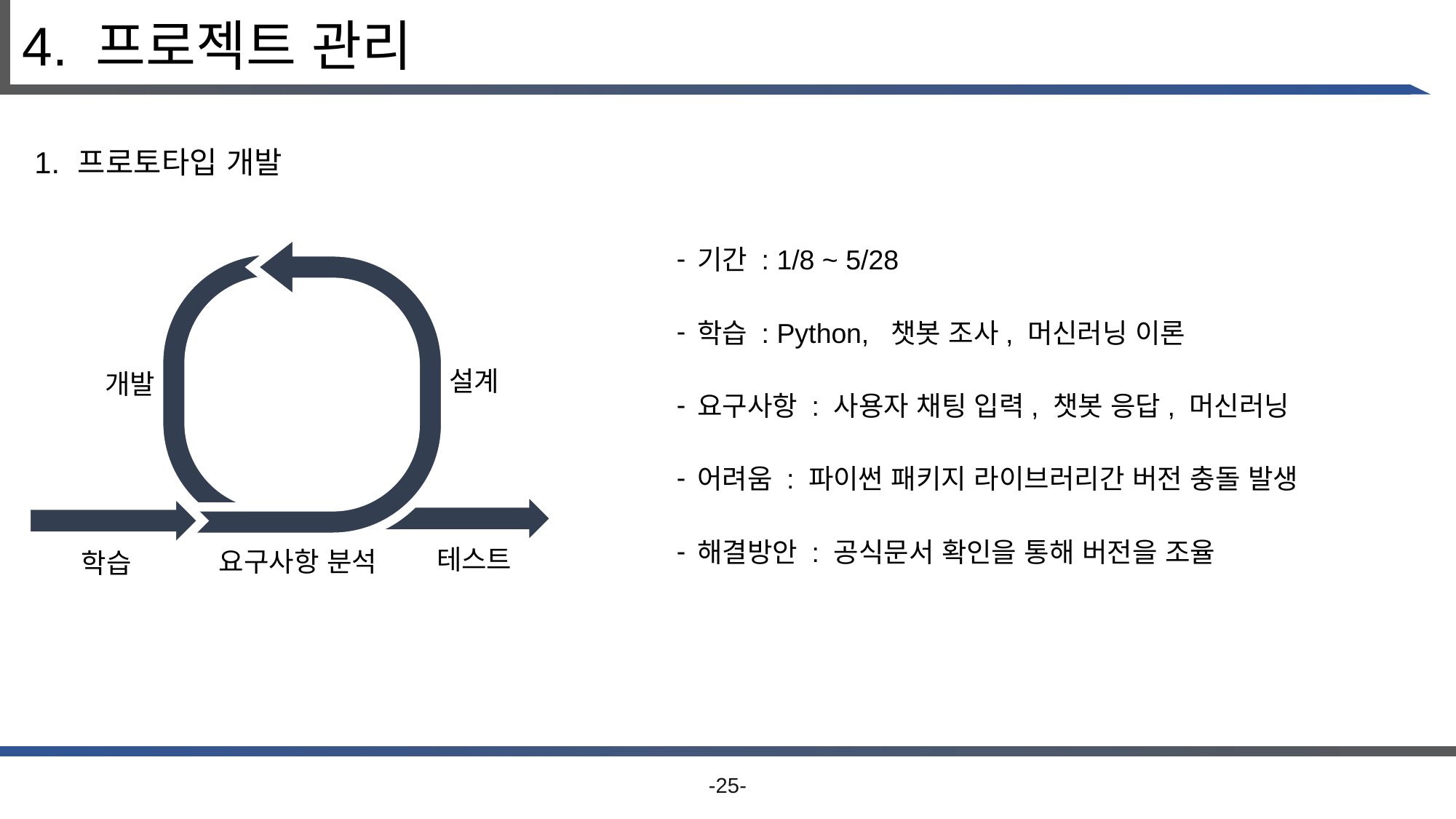

# 4. 프로젝트 관리
프로토타입 개발
기간 : 1/8 ~ 5/28
학습 : Python,  챗봇 조사, 머신러닝 이론
요구사항 : 사용자 채팅 입력, 챗봇 응답, 머신러닝
어려움 : 파이썬 패키지 라이브러리간 버전 충돌 발생
해결방안 : 공식문서 확인을 통해 버전을 조율

설계
개발
테스트
요구사항 분석
학습
-25-